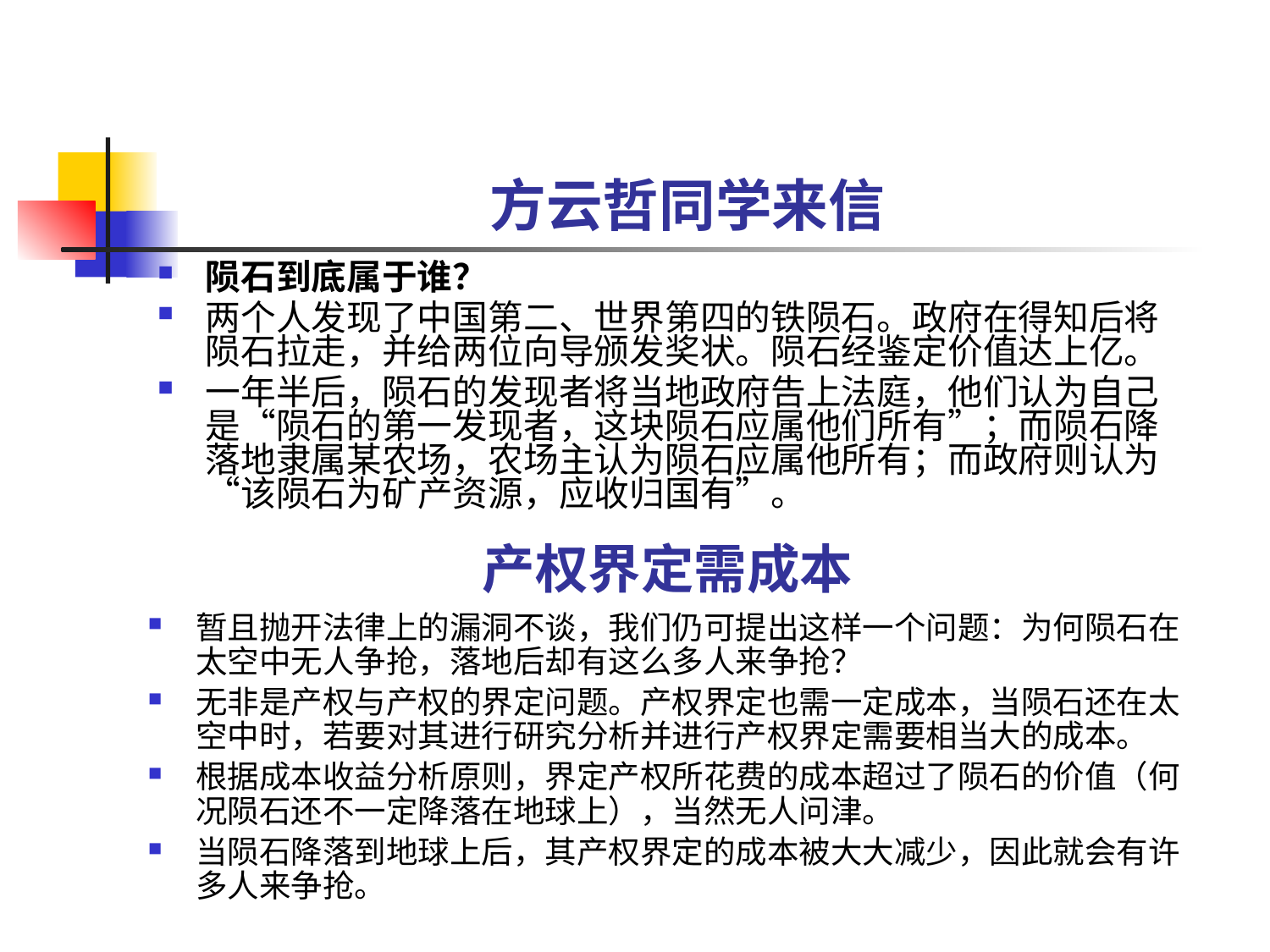

# 方云哲同学来信
陨石到底属于谁？
两个人发现了中国第二、世界第四的铁陨石。政府在得知后将陨石拉走，并给两位向导颁发奖状。陨石经鉴定价值达上亿。
一年半后，陨石的发现者将当地政府告上法庭，他们认为自己是“陨石的第一发现者，这块陨石应属他们所有”；而陨石降落地隶属某农场，农场主认为陨石应属他所有；而政府则认为“该陨石为矿产资源，应收归国有”。

产权界定需成本
暂且抛开法律上的漏洞不谈，我们仍可提出这样一个问题：为何陨石在太空中无人争抢，落地后却有这么多人来争抢？
无非是产权与产权的界定问题。产权界定也需一定成本，当陨石还在太空中时，若要对其进行研究分析并进行产权界定需要相当大的成本。
根据成本收益分析原则，界定产权所花费的成本超过了陨石的价值（何况陨石还不一定降落在地球上），当然无人问津。
当陨石降落到地球上后，其产权界定的成本被大大减少，因此就会有许多人来争抢。